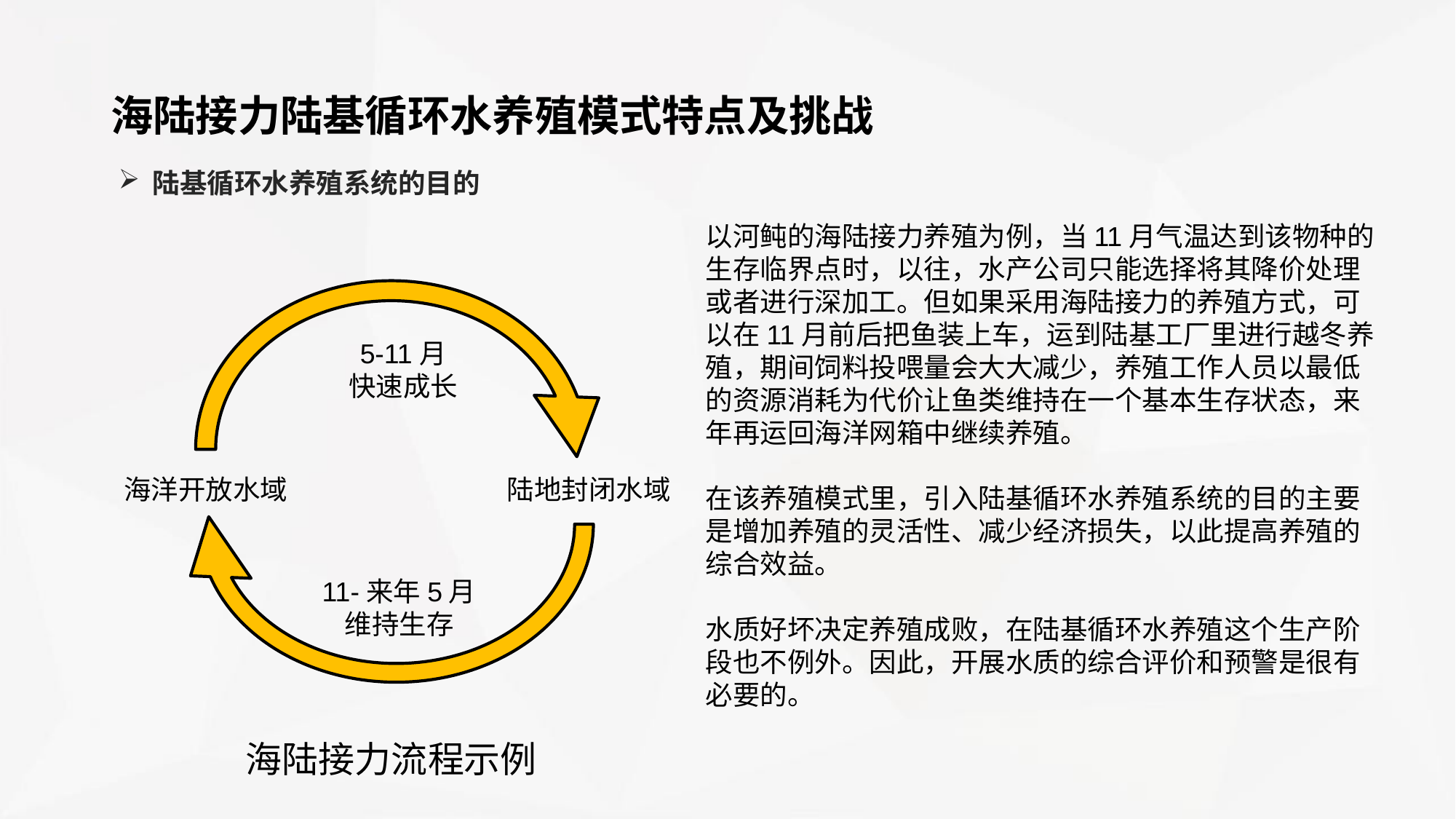

海陆接力陆基循环水养殖模式特点及挑战
陆基循环水养殖系统的目的
以河鲀的海陆接力养殖为例，当11月气温达到该物种的生存临界点时，以往，水产公司只能选择将其降价处理或者进行深加工。但如果采用海陆接力的养殖方式，可以在11月前后把鱼装上车，运到陆基工厂里进行越冬养殖，期间饲料投喂量会大大减少，养殖工作人员以最低的资源消耗为代价让鱼类维持在一个基本生存状态，来年再运回海洋网箱中继续养殖。

在该养殖模式里，引入陆基循环水养殖系统的目的主要是增加养殖的灵活性、减少经济损失，以此提高养殖的综合效益。

水质好坏决定养殖成败，在陆基循环水养殖这个生产阶段也不例外。因此，开展水质的综合评价和预警是很有必要的。

海洋开放水域
陆地封闭水域
5-11月
快速成长
11-来年5月
维持生存
海陆接力流程示例